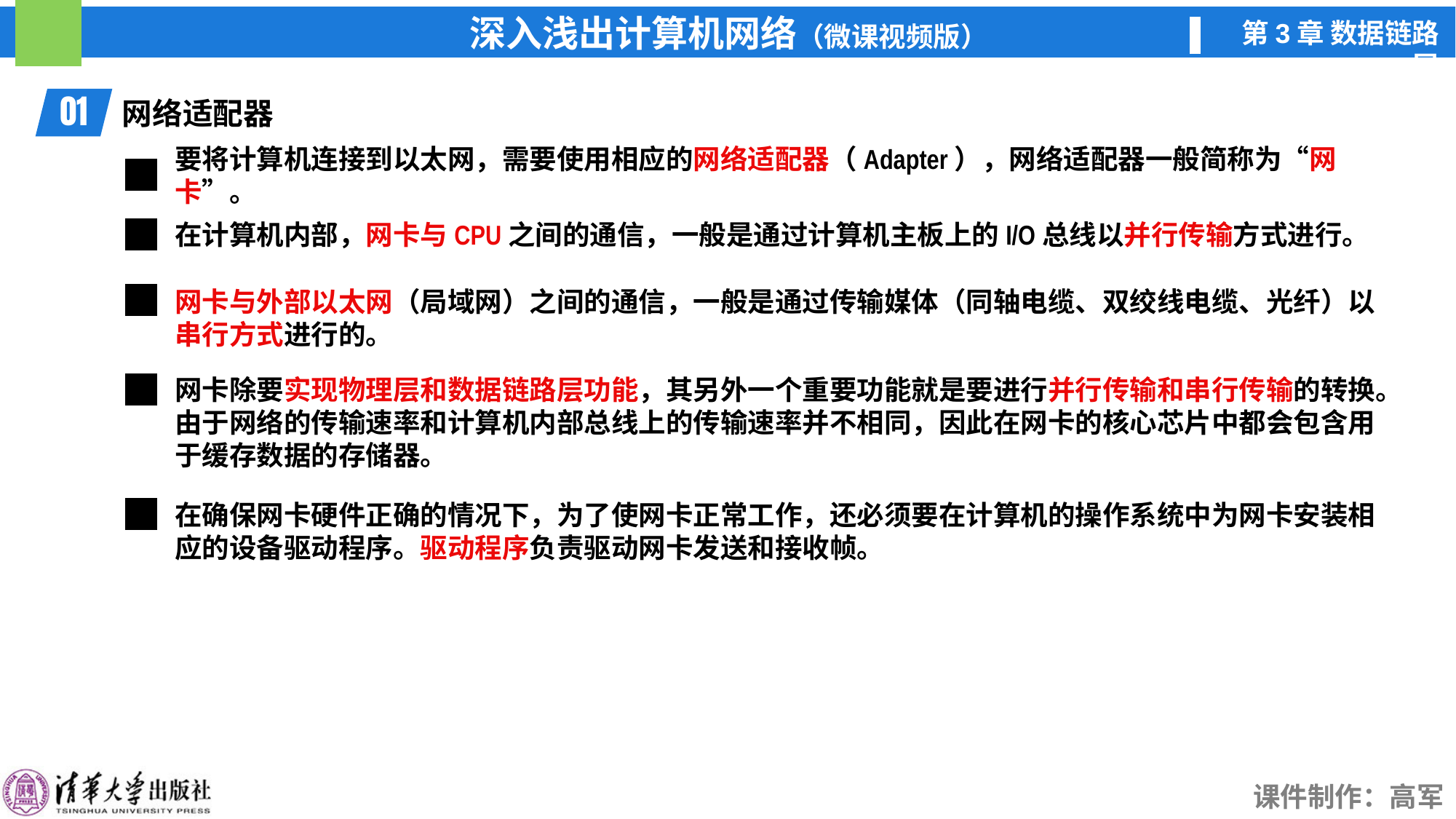

01
网络适配器
要将计算机连接到以太网，需要使用相应的网络适配器（Adapter），网络适配器一般简称为“网卡”。

在计算机内部，网卡与CPU之间的通信，一般是通过计算机主板上的I/O总线以并行传输方式进行。

网卡与外部以太网（局域网）之间的通信，一般是通过传输媒体（同轴电缆、双绞线电缆、光纤）以串行方式进行的。

网卡除要实现物理层和数据链路层功能，其另外一个重要功能就是要进行并行传输和串行传输的转换。由于网络的传输速率和计算机内部总线上的传输速率并不相同，因此在网卡的核心芯片中都会包含用于缓存数据的存储器。

在确保网卡硬件正确的情况下，为了使网卡正常工作，还必须要在计算机的操作系统中为网卡安装相应的设备驱动程序。驱动程序负责驱动网卡发送和接收帧。